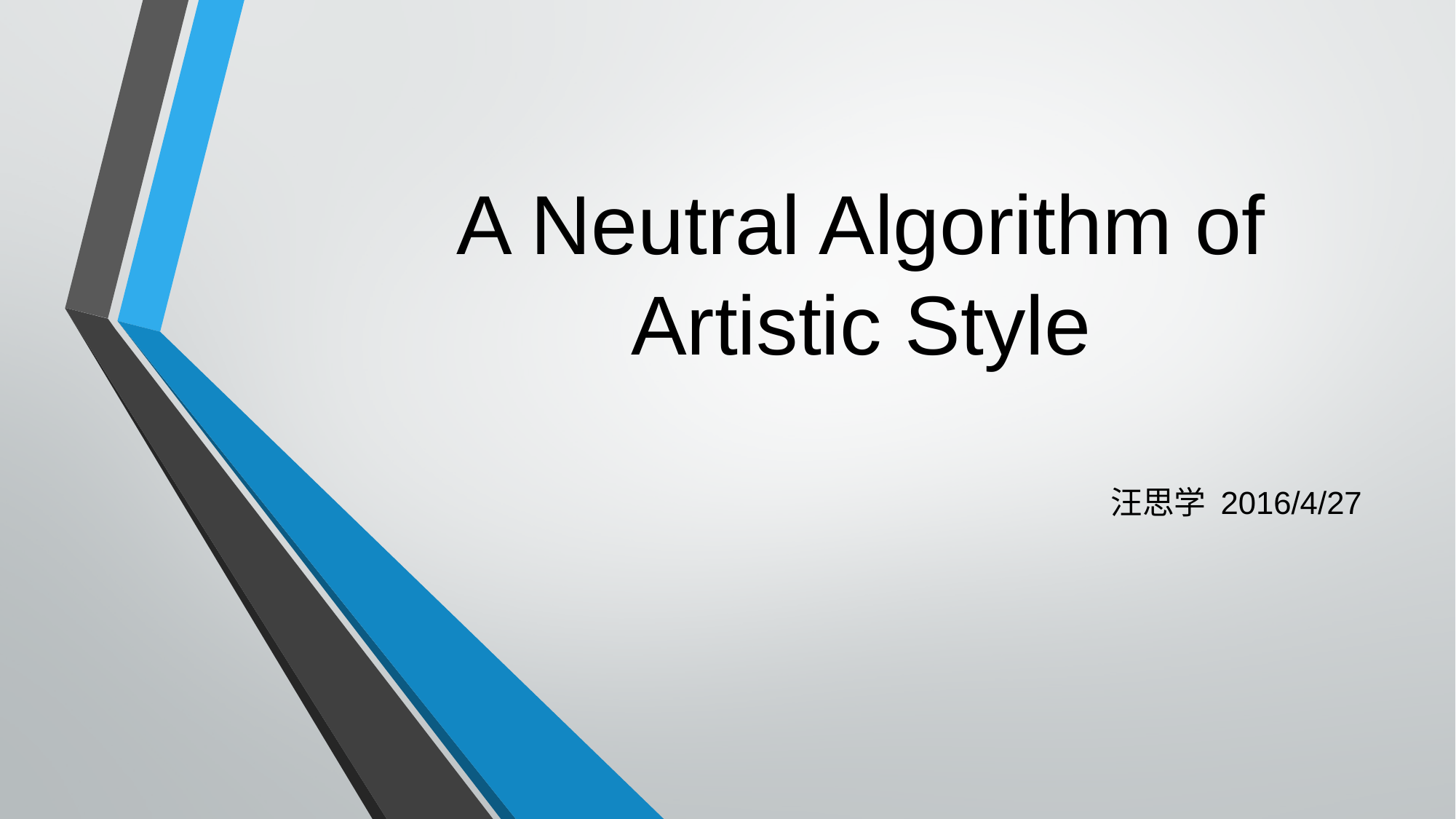

# A Neutral Algorithm of Artistic Style
汪思学 2016/4/27